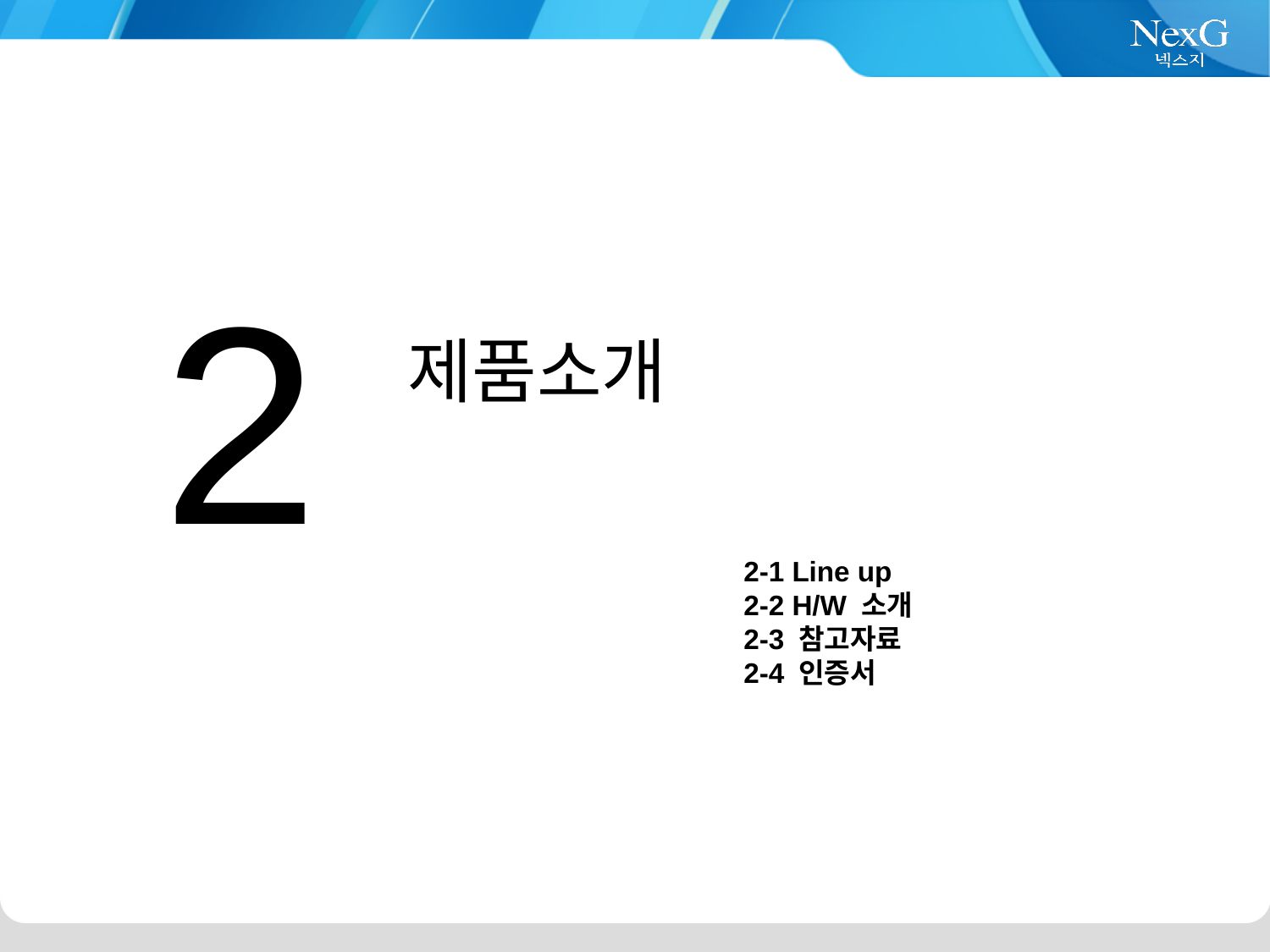

2
제품소개
2-1 Line up
2-2 H/W 소개
2-3 참고자료
2-4 인증서